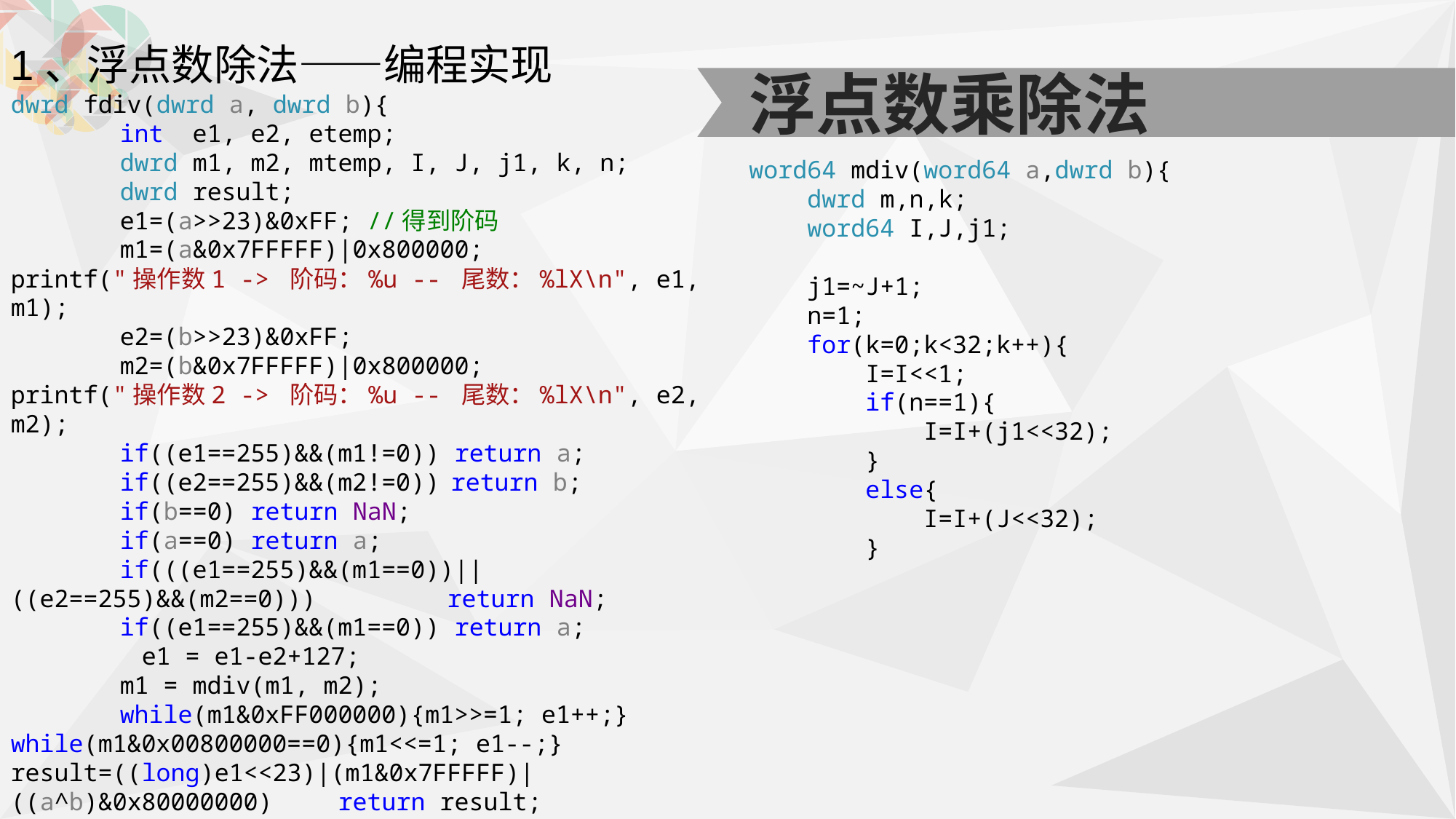

1、浮点数除法——编程实现
dwrd fdiv(dwrd a, dwrd b){
	int  e1, e2, etemp;
	dwrd m1, m2, mtemp, I, J, j1, k, n;
	dwrd result;
	e1=(a>>23)&0xFF; //得到阶码
	m1=(a&0x7FFFFF)|0x800000;
printf("操作数1 -> 阶码：%u -- 尾数：%lX\n", e1, m1);
	e2=(b>>23)&0xFF;
	m2=(b&0x7FFFFF)|0x800000;
printf("操作数2 -> 阶码：%u -- 尾数：%lX\n", e2, m2);
	if((e1==255)&&(m1!=0)) return a;
	if((e2==255)&&(m2!=0))  return b;
	if(b==0) return NaN;
	if(a==0) return a;
	if(((e1==255)&&(m1==0))||((e2==255)&&(m2==0))) 	 	return NaN;
	if((e1==255)&&(m1==0)) return a;
         e1 = e1-e2+127;
	m1 = mdiv(m1, m2);
	while(m1&0xFF000000){m1>>=1; e1++;} 	while(m1&0x00800000==0){m1<<=1; e1--;} result=((long)e1<<23)|(m1&0x7FFFFF)|((a^b)&0x80000000)	return result;
}

浮点数乘除法

word64 mdiv(word64 a,dwrd b){
    dwrd m,n,k;
    word64 I,J,j1;

    j1=~J+1;
    n=1;
    for(k=0;k<32;k++){
        I=I<<1;
        if(n==1){
            I=I+(j1<<32);
        }
        else{
            I=I+(J<<32);
        }